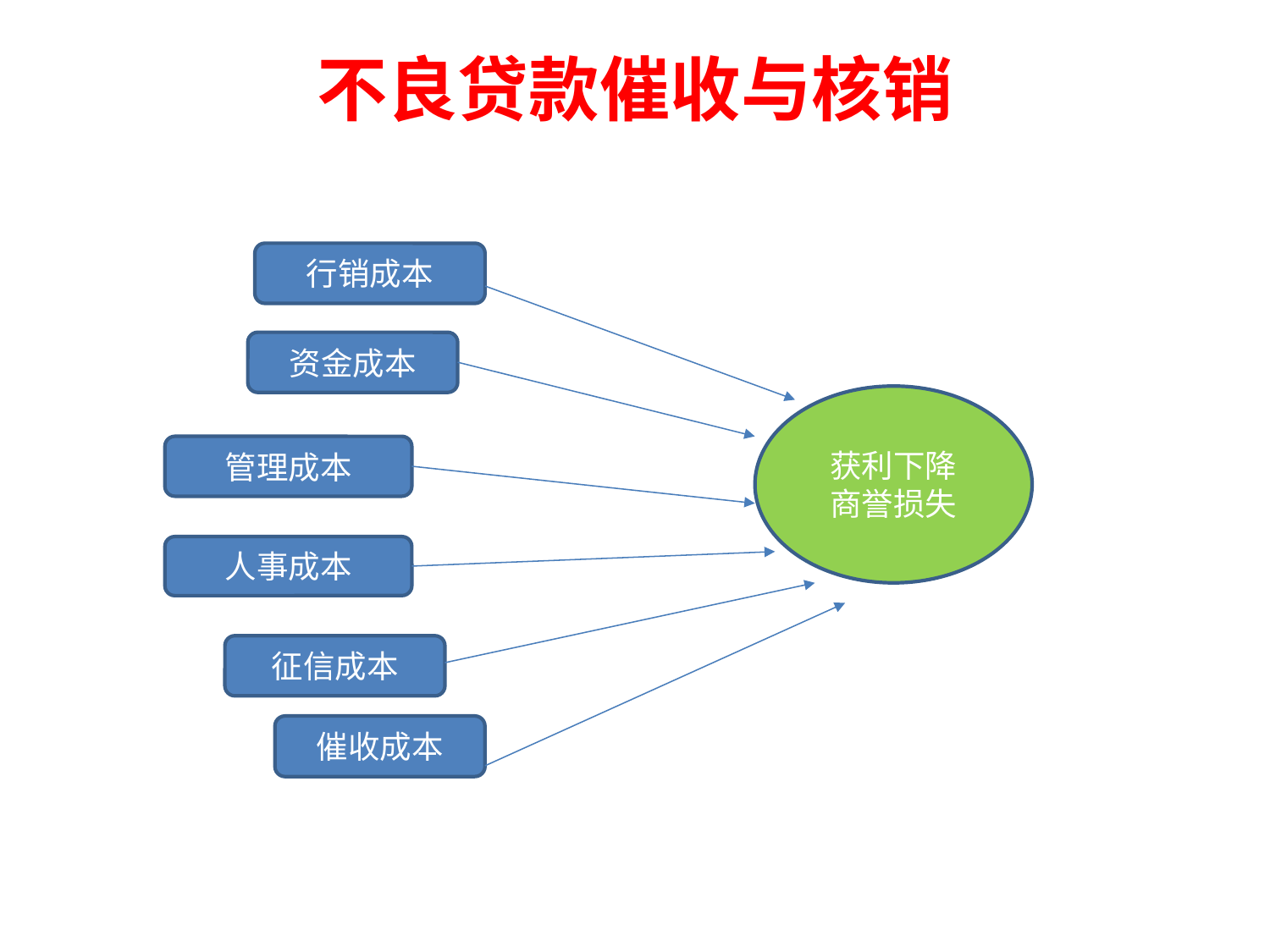

# 不良贷款催收与核销
行销成本
资金成本
获利下降
商誉损失
管理成本
人事成本
征信成本
催收成本